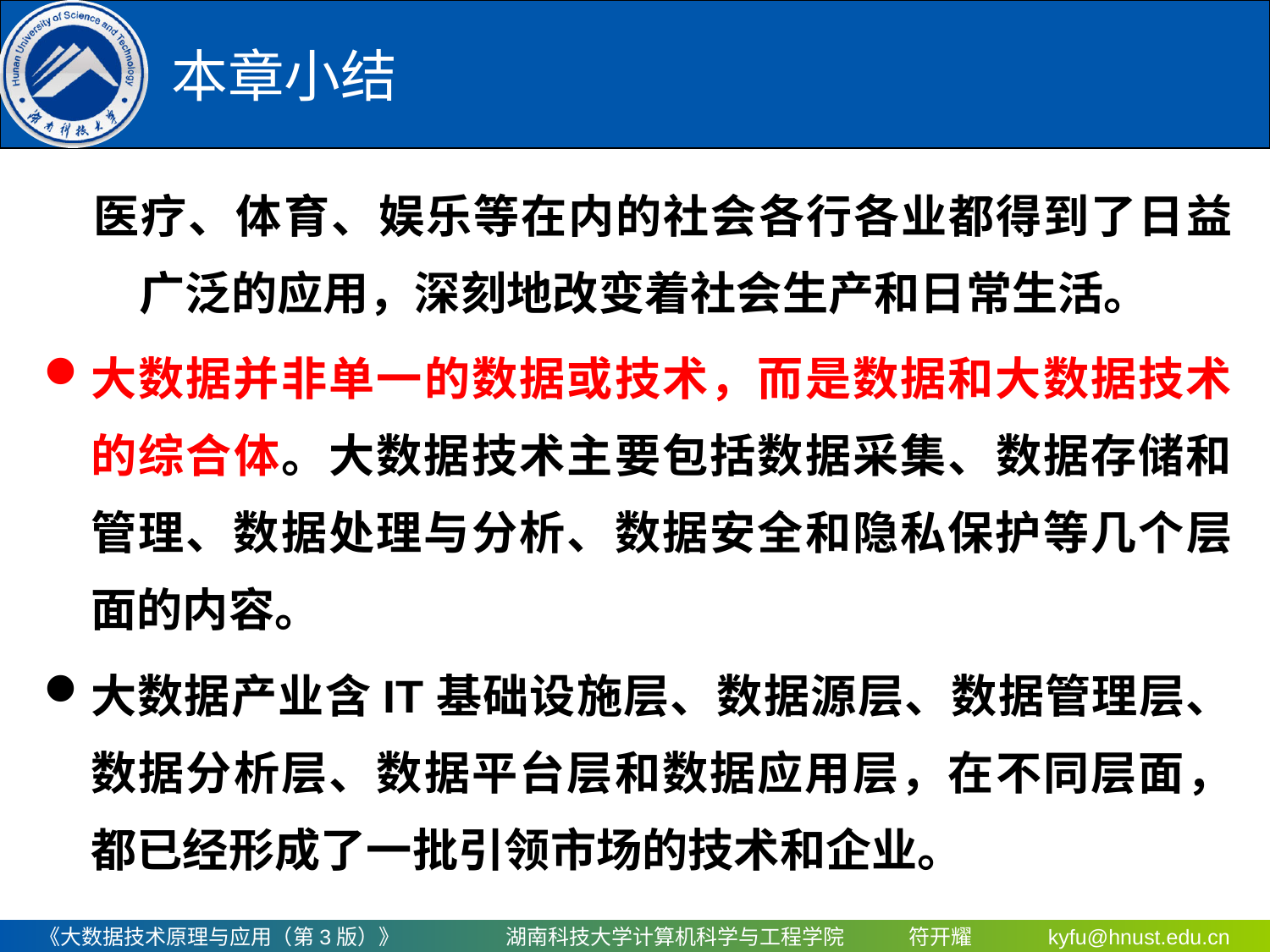

# 本章小结
医疗、体育、娱乐等在内的社会各行各业都得到了日益　广泛的应用，深刻地改变着社会生产和日常生活。
大数据并非单一的数据或技术，而是数据和大数据技术的综合体。大数据技术主要包括数据采集、数据存储和管理、数据处理与分析、数据安全和隐私保护等几个层面的内容。
大数据产业含IT基础设施层、数据源层、数据管理层、数据分析层、数据平台层和数据应用层，在不同层面，都已经形成了一批引领市场的技术和企业。